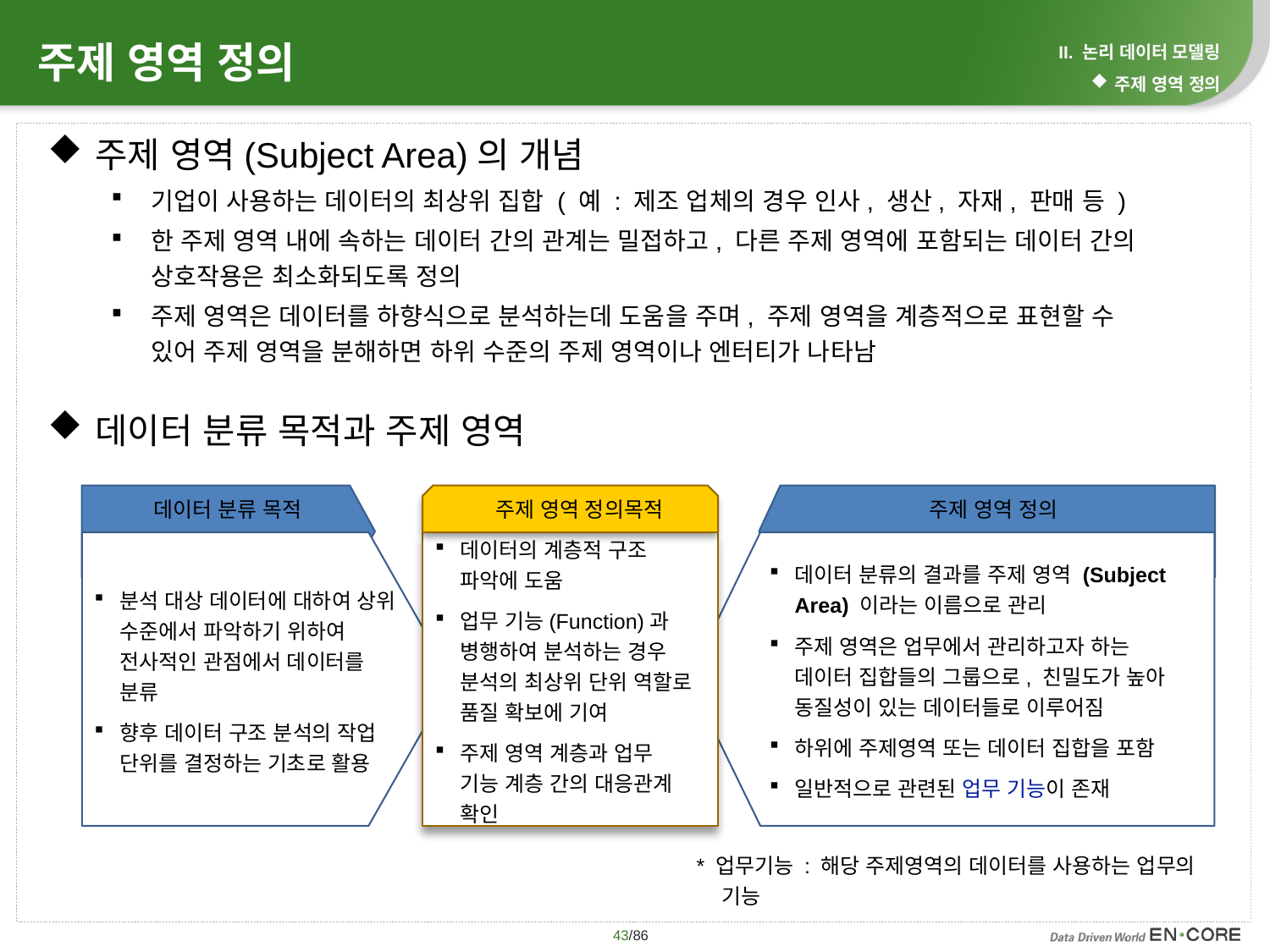

# 주제 영역 정의
II. 논리 데이터 모델링
주제 영역 정의
주제 영역(Subject Area)의 개념
기업이 사용하는 데이터의 최상위 집합 ( 예 : 제조 업체의 경우 인사, 생산, 자재, 판매 등 )
한 주제 영역 내에 속하는 데이터 간의 관계는 밀접하고, 다른 주제 영역에 포함되는 데이터 간의 상호작용은 최소화되도록 정의
주제 영역은 데이터를 하향식으로 분석하는데 도움을 주며, 주제 영역을 계층적으로 표현할 수 있어 주제 영역을 분해하면 하위 수준의 주제 영역이나 엔터티가 나타남
데이터 분류 목적과 주제 영역

데이터 분류 목적
분석 대상 데이터에 대하여 상위 수준에서 파악하기 위하여 전사적인 관점에서 데이터를 분류
향후 데이터 구조 분석의 작업 단위를 결정하는 기초로 활용

주제 영역 정의목적
데이터의 계층적 구조
파악에 도움
업무 기능(Function)과
병행하여 분석하는 경우 분석의 최상위 단위 역할로 품질 확보에 기여
주제 영역 계층과 업무
기능 계층 간의 대응관계 확인

주제 영역 정의
데이터 분류의 결과를 주제 영역 (Subject Area) 이라는 이름으로 관리
주제 영역은 업무에서 관리하고자 하는
데이터 집합들의 그룹으로, 친밀도가 높아 동질성이 있는 데이터들로 이루어짐
하위에 주제영역 또는 데이터 집합을 포함
일반적으로 관련된 업무 기능이 존재
* 업무기능 : 해당 주제영역의 데이터를 사용하는 업무의 기능